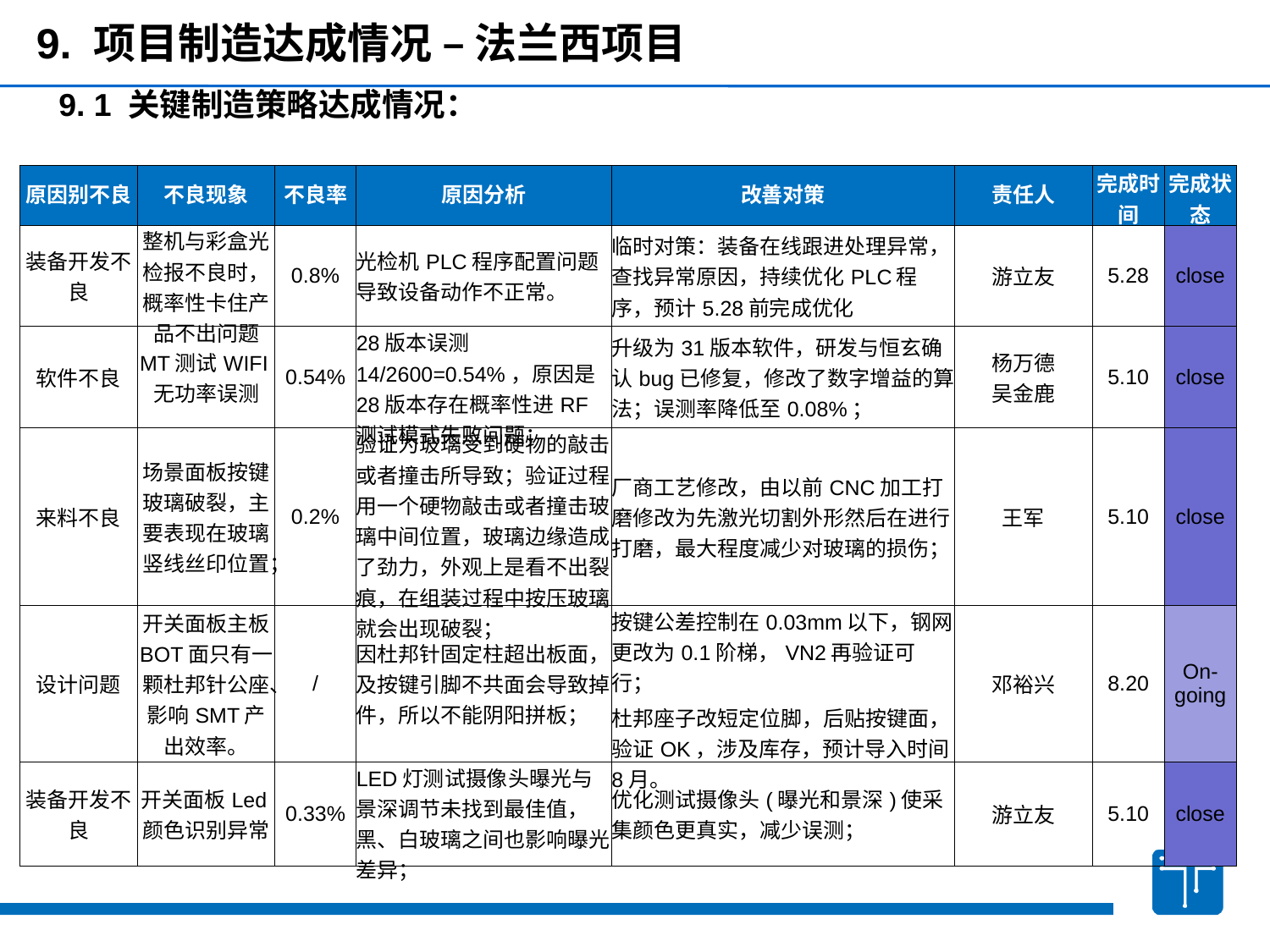

9. 项目制造达成情况 – 法兰西项目
9. 1 关键制造策略达成情况：
| 原因别不良 | 不良现象 | 不良率 | 原因分析 | 改善对策 | 责任人 | 完成时间 | 完成状态 |
| --- | --- | --- | --- | --- | --- | --- | --- |
| 装备开发不良 | 整机与彩盒光检报不良时，概率性卡住产品不出问题 | 0.8% | 光检机PLC程序配置问题导致设备动作不正常。 | 临时对策：装备在线跟进处理异常，查找异常原因，持续优化PLC程序，预计5.28前完成优化 | 游立友 | 5.28 | close |
| 软件不良 | MT测试WIFI无功率误测 | 0.54% | 28版本误测14/2600=0.54%，原因是28版本存在概率性进RF测试模式失败问题； | 升级为31版本软件，研发与恒玄确认bug已修复，修改了数字增益的算法；误测率降低至0.08%； | 杨万德 吴金鹿 | 5.10 | close |
| 来料不良 | 场景面板按键玻璃破裂，主要表现在玻璃竖线丝印位置； | 0.2% | 验证为玻璃受到硬物的敲击或者撞击所导致；验证过程用一个硬物敲击或者撞击玻璃中间位置，玻璃边缘造成了劲力，外观上是看不出裂痕，在组装过程中按压玻璃就会出现破裂； | 厂商工艺修改，由以前CNC加工打磨修改为先激光切割外形然后在进行打磨，最大程度减少对玻璃的损伤； | 王军 | 5.10 | close |
| 设计问题 | 开关面板主板 BOT面只有一颗杜邦针公座、影响SMT产出效率。 | / | 因杜邦针固定柱超出板面，及按键引脚不共面会导致掉件，所以不能阴阳拼板； | 按键公差控制在0.03mm以下，钢网更改为0.1阶梯，VN2再验证可行； 杜邦座子改短定位脚，后贴按键面，验证OK，涉及库存，预计导入时间8月。 | 邓裕兴 | 8.20 | On-going |
| 装备开发不良 | 开关面板Led颜色识别异常 | 0.33% | LED灯测试摄像头曝光与景深调节未找到最佳值，黑、白玻璃之间也影响曝光差异； | 优化测试摄像头(曝光和景深)使采集颜色更真实，减少误测； | 游立友 | 5.10 | close |